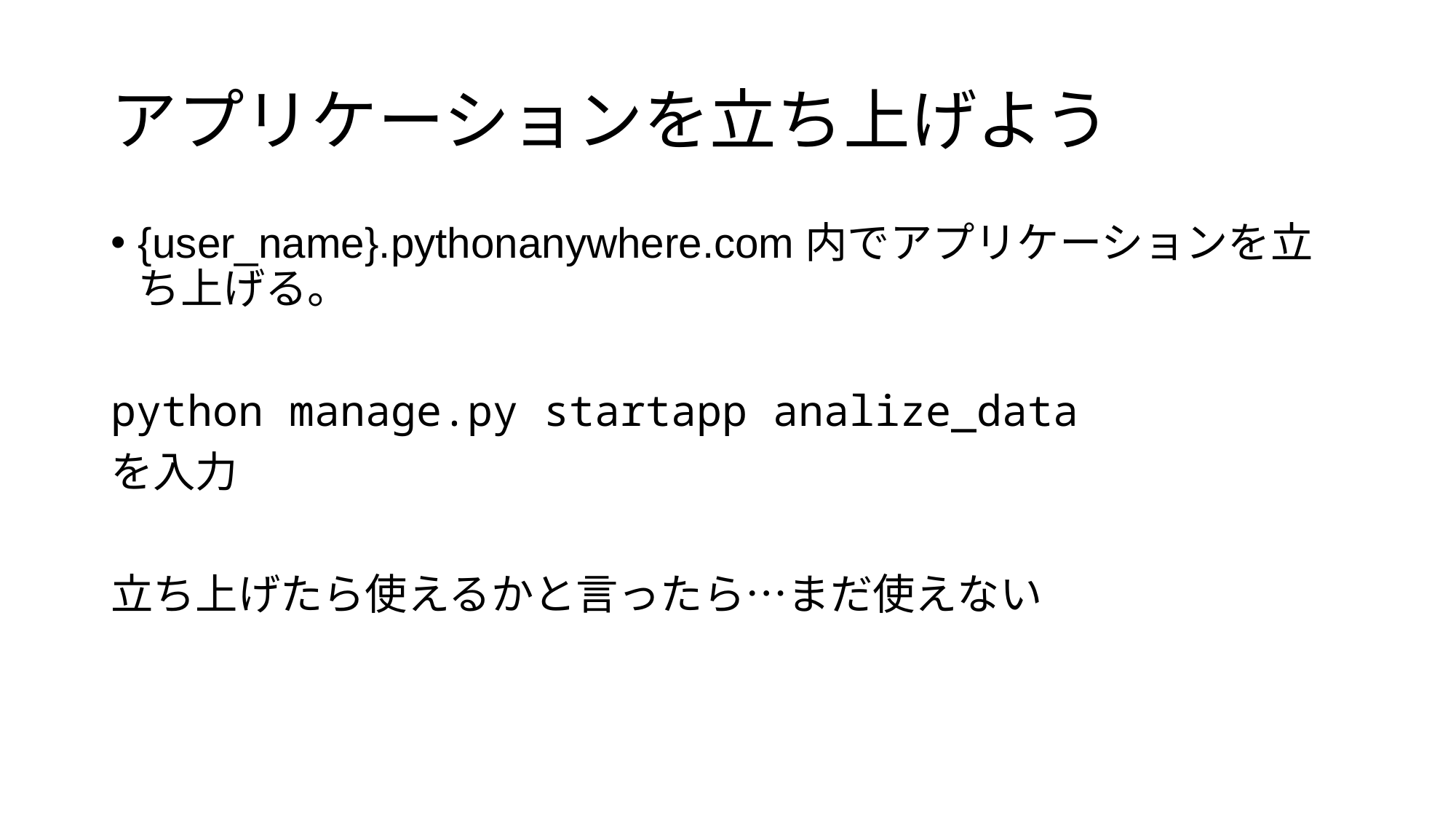

# アプリケーションを立ち上げよう
{user_name}.pythonanywhere.com内でアプリケーションを立ち上げる。

python manage.py startapp analize_data
を入力

立ち上げたら使えるかと言ったら…まだ使えない